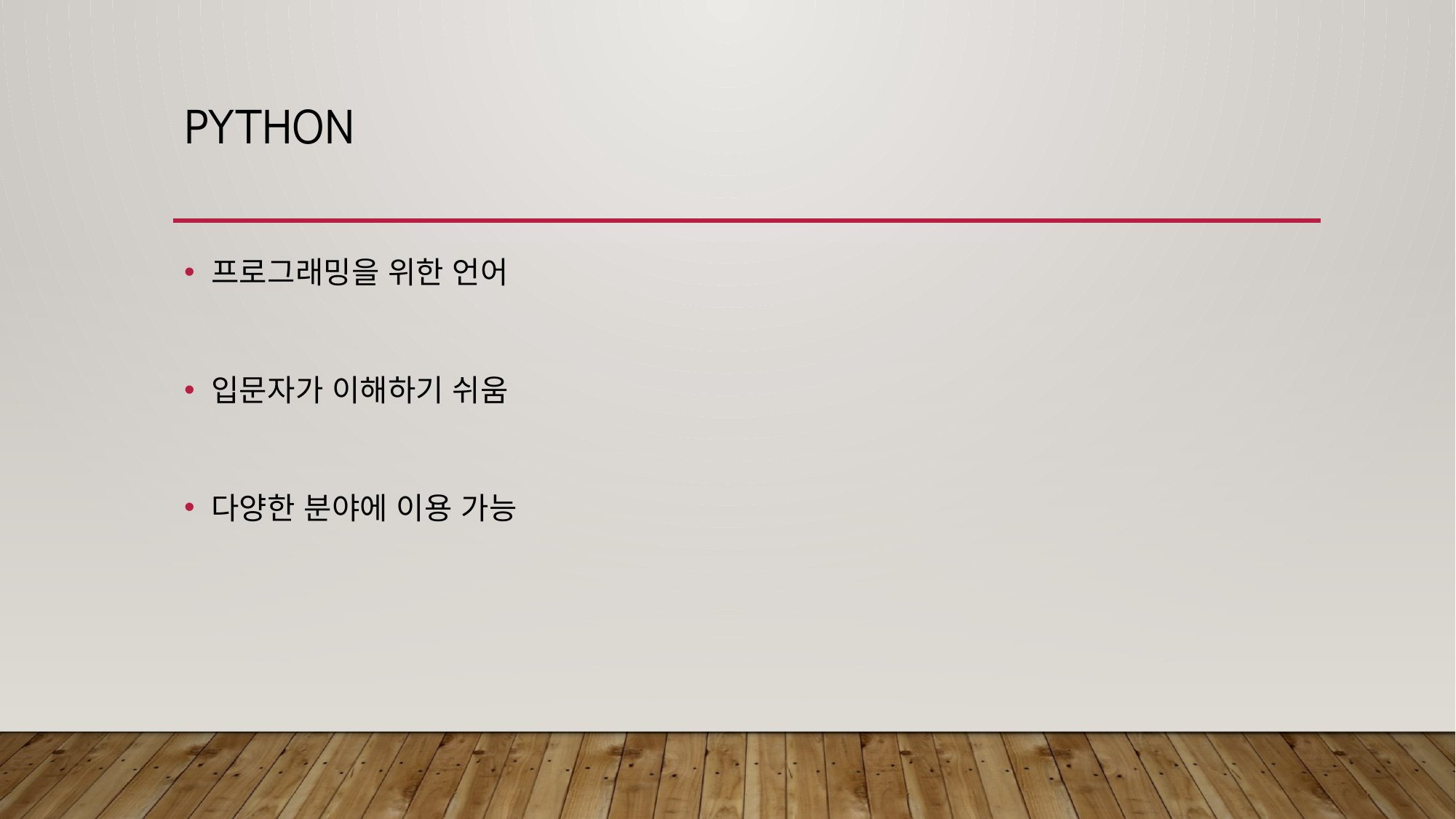

# python
프로그래밍을 위한 언어

입문자가 이해하기 쉬움

다양한 분야에 이용 가능